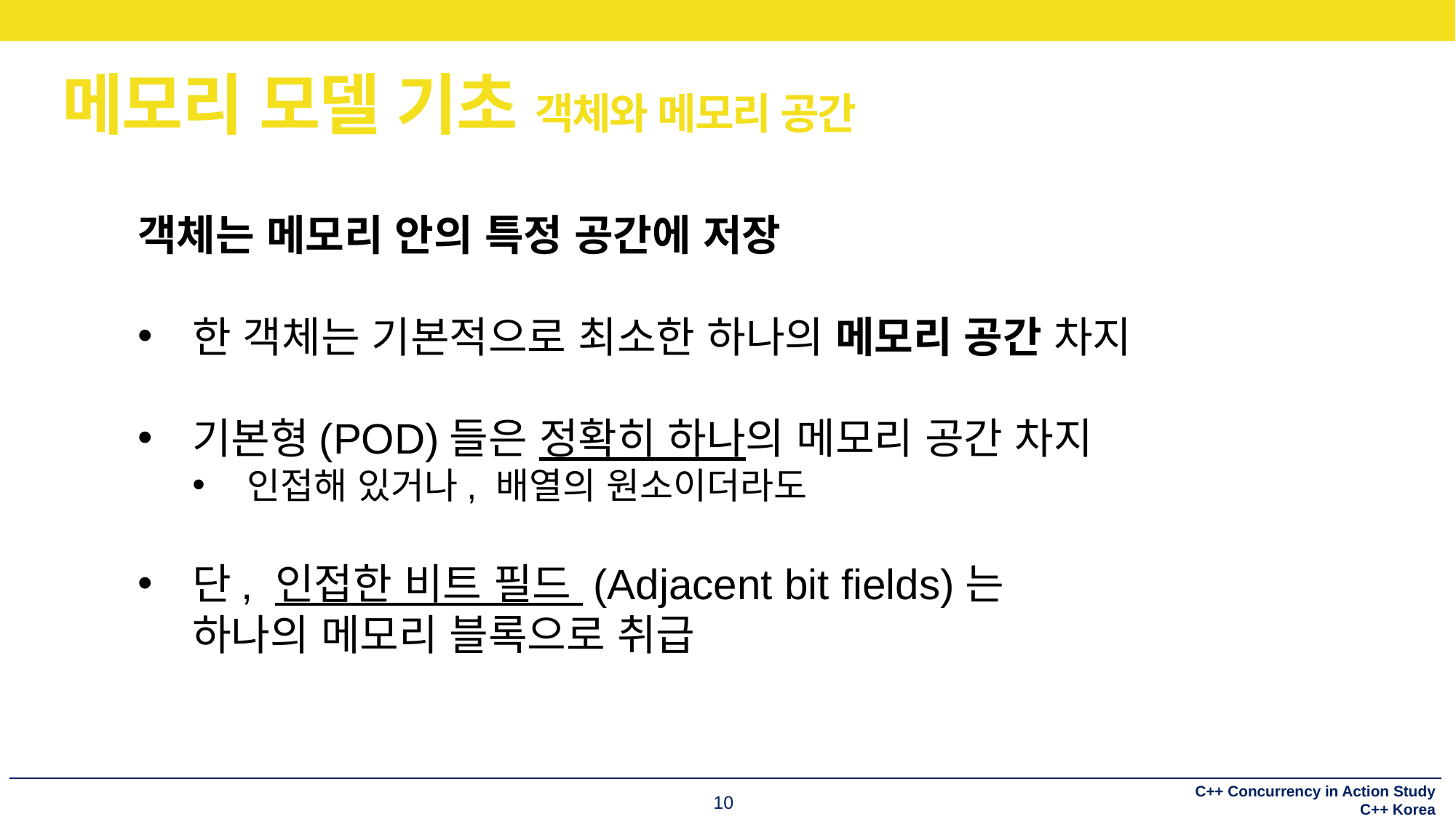

# 메모리 모델 기초 객체와 메모리 공간
객체는 메모리 안의 특정 공간에 저장

한 객체는 기본적으로 최소한 하나의 메모리 공간 차지

기본형(POD)들은 정확히 하나의 메모리 공간 차지
인접해 있거나, 배열의 원소이더라도

단, 인접한 비트 필드 (Adjacent bit fields)는
하나의 메모리 블록으로 취급
10